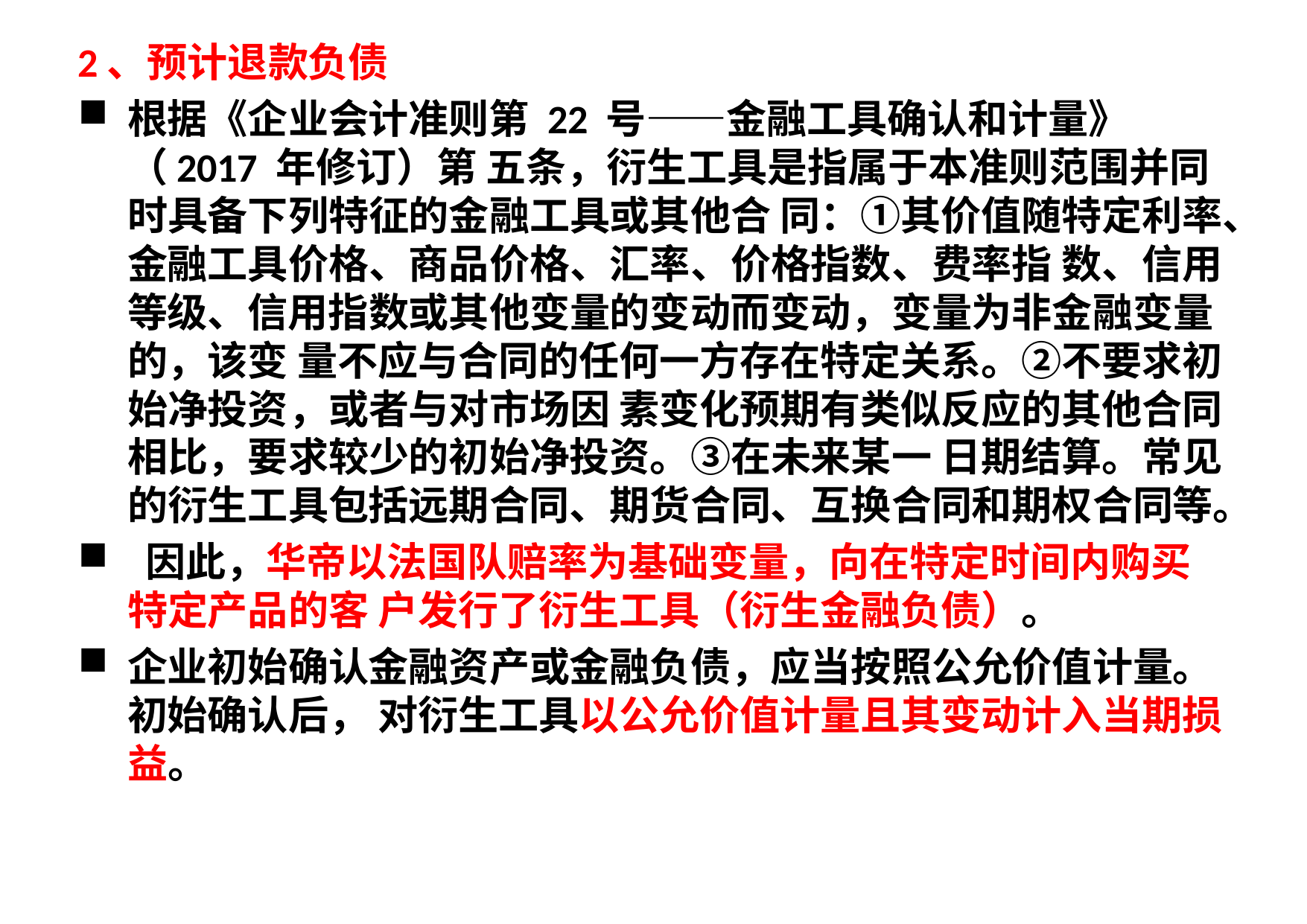

2、预计退款负债
根据《企业会计准则第 22 号——金融工具确认和计量》（2017 年修订）第 五条，衍生工具是指属于本准则范围并同时具备下列特征的金融工具或其他合 同：①其价值随特定利率、金融工具价格、商品价格、汇率、价格指数、费率指 数、信用等级、信用指数或其他变量的变动而变动，变量为非金融变量的，该变 量不应与合同的任何一方存在特定关系。②不要求初始净投资，或者与对市场因 素变化预期有类似反应的其他合同相比，要求较少的初始净投资。③在未来某一 日期结算。常见的衍生工具包括远期合同、期货合同、互换合同和期权合同等。
 因此，华帝以法国队赔率为基础变量，向在特定时间内购买特定产品的客 户发行了衍生工具（衍生金融负债）。
企业初始确认金融资产或金融负债，应当按照公允价值计量。初始确认后， 对衍生工具以公允价值计量且其变动计入当期损益。
37